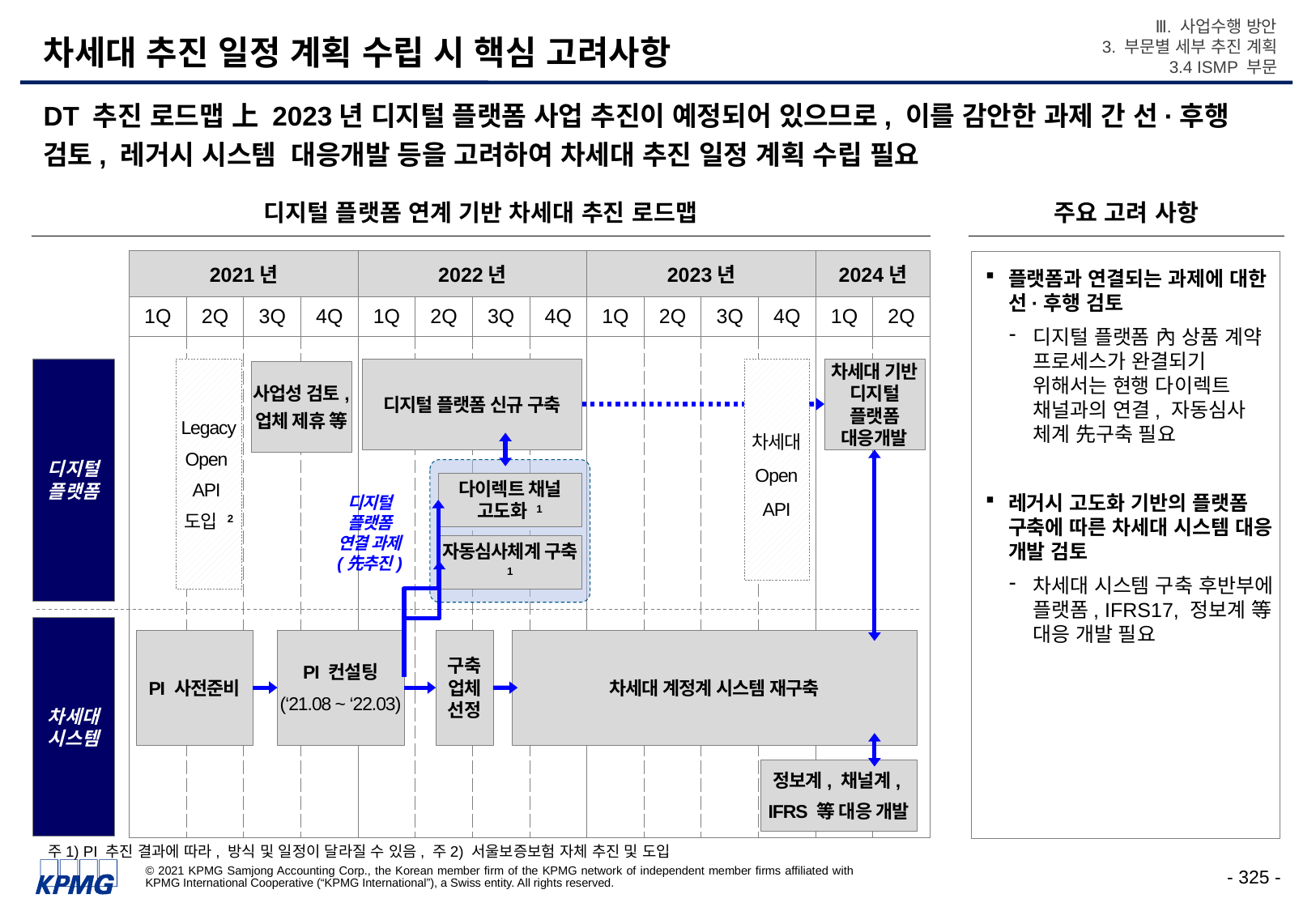

Ⅲ. 사업수행 방안
3. 부문별 세부 추진 계획
3.4 ISMP 부문
# 차세대 추진 일정 계획 수립 시 핵심 고려사항
DT 추진 로드맵 上 2023년 디지털 플랫폼 사업 추진이 예정되어 있으므로, 이를 감안한 과제 간 선·후행 검토, 레거시 시스템  대응개발 등을 고려하여 차세대 추진 일정 계획 수립 필요

디지털 플랫폼 연계 기반 차세대 추진 로드맵
주요 고려 사항
| 2021년 |  |  |  | 2022년 |  |  |  | 2023년 |  |  |  | 2024년 |  |
| --- | --- | --- | --- | --- | --- | --- | --- | --- | --- | --- | --- | --- | --- |
| 1Q | 2Q | 3Q | 4Q | 1Q | 2Q | 3Q | 4Q | 1Q | 2Q | 3Q | 4Q | 1Q | 2Q |
|  |  |  |  |  |  |  |  |  |  |  |  |  |  |
플랫폼과 연결되는 과제에 대한 선·후행 검토
디지털 플랫폼 內 상품 계약 프로세스가 완결되기 위해서는 현행 다이렉트 채널과의 연결, 자동심사 체계 先구축 필요

레거시 고도화 기반의 플랫폼 구축에 따른 차세대 시스템 대응 개발 검토
차세대 시스템 구축 후반부에 플랫폼, IFRS17, 정보계 等 대응 개발 필요
디지털 플랫폼
Legacy
Open
API
도입 2
디지털 플랫폼 신규 구축
차세대
Open
API
차세대 기반 디지털 플랫폼 대응개발
사업성 검토,
업체 제휴 等

다이렉트 채널 고도화 1
디지털 플랫폼 연결 과제
(先추진)
자동심사체계 구축 1
차세대
시스템
PI 사전준비
PI 컨설팅
(‘21.08 ~ ‘22.03)
구축
업체 선정
차세대 계정계 시스템 재구축

정보계, 채널계,
IFRS 等 대응 개발
주1) PI 추진 결과에 따라, 방식 및 일정이 달라질 수 있음, 주2) 서울보증보험 자체 추진 및 도입